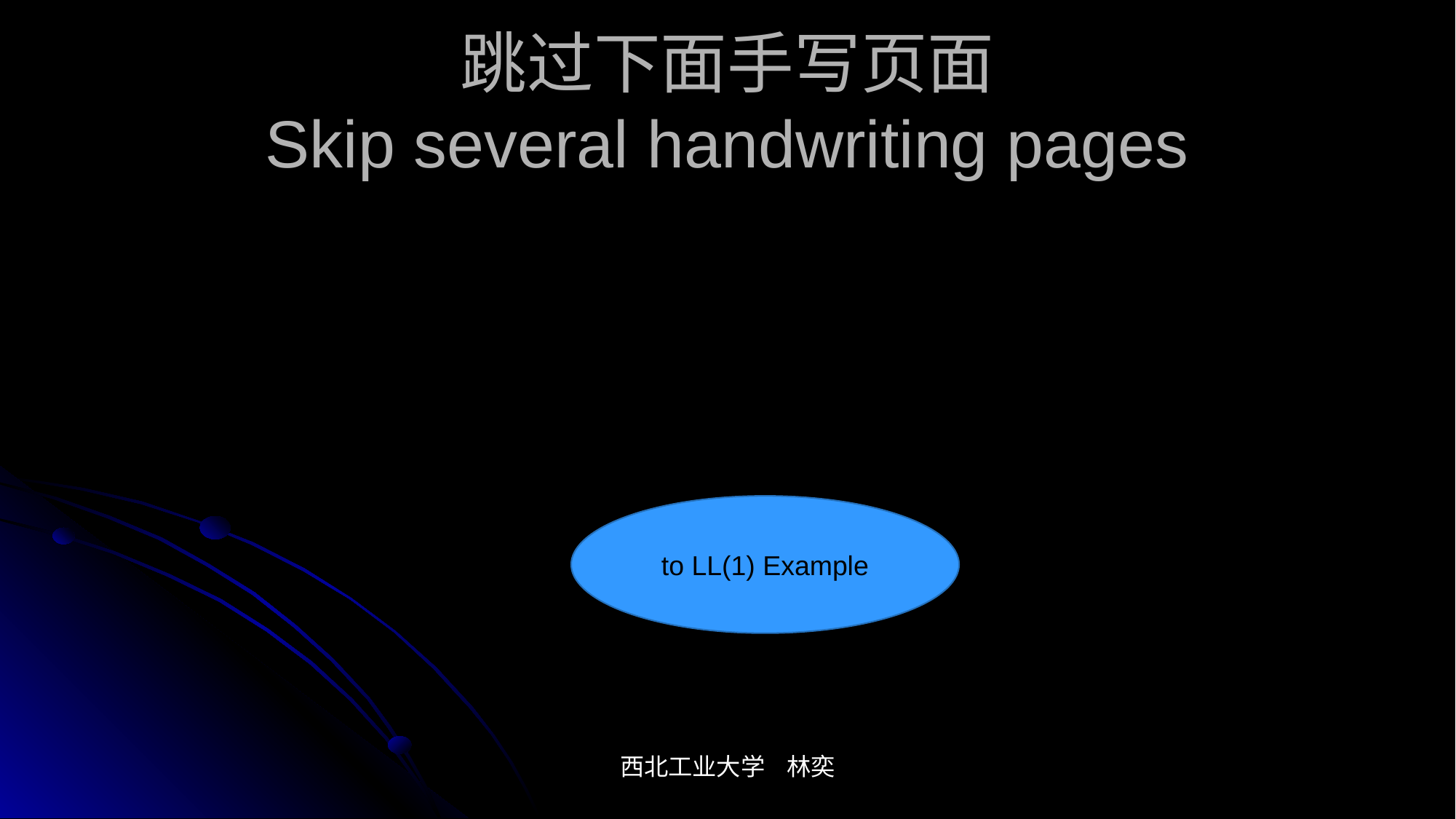

# 跳过下面手写页面 Skip several handwriting pages

to LL(1) Example
西北工业大学    林奕
31